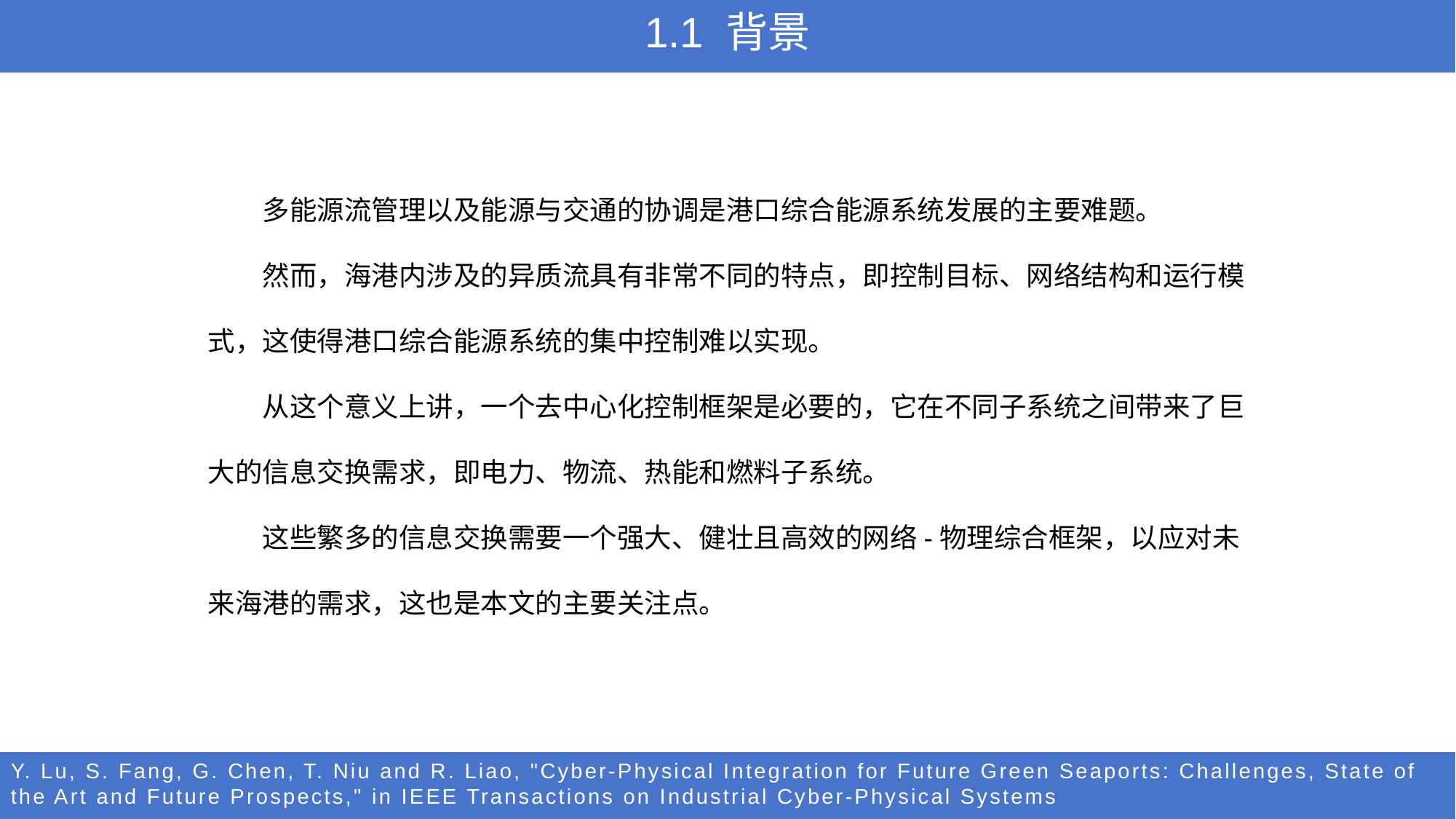

1.1 背景
多能源流管理以及能源与交通的协调是港口综合能源系统发展的主要难题。
然而，海港内涉及的异质流具有非常不同的特点，即控制目标、网络结构和运行模式，这使得港口综合能源系统的集中控制难以实现。
从这个意义上讲，一个去中心化控制框架是必要的，它在不同子系统之间带来了巨大的信息交换需求，即电力、物流、热能和燃料子系统。
这些繁多的信息交换需要一个强大、健壮且高效的网络-物理综合框架，以应对未来海港的需求，这也是本文的主要关注点。
Y. Lu, S. Fang, G. Chen, T. Niu and R. Liao, "Cyber-Physical Integration for Future Green Seaports: Challenges, State of the Art and Future Prospects," in IEEE Transactions on Industrial Cyber-Physical Systems